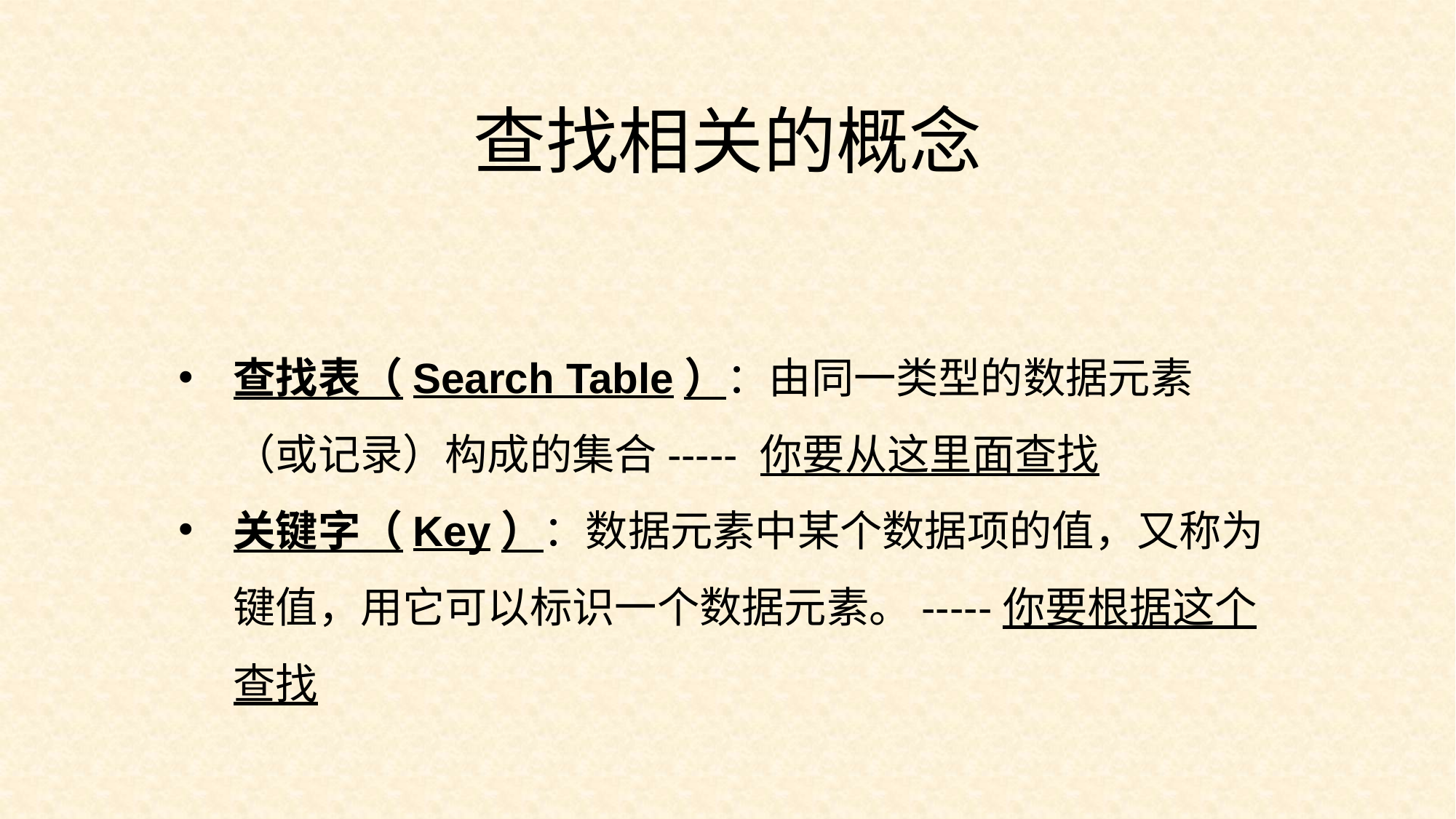

查找相关的概念
查找表（Search Table）：由同一类型的数据元素（或记录）构成的集合----- 你要从这里面查找
关键字（Key）：数据元素中某个数据项的值，又称为键值，用它可以标识一个数据元素。-----你要根据这个查找